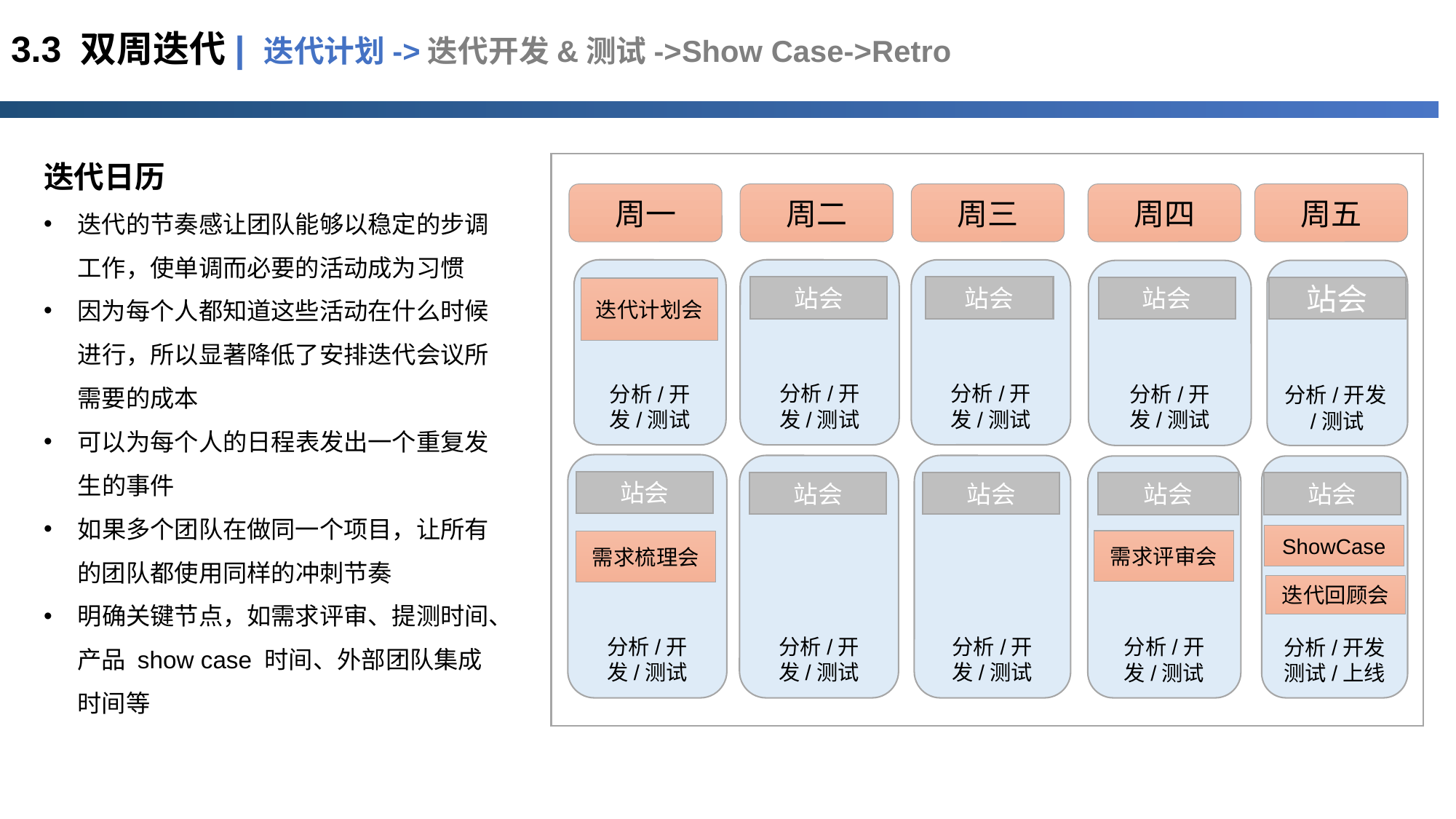

# 3.3 双周迭代| 迭代计划->迭代开发&测试->Show Case->Retro
迭代日历
迭代的节奏感让团队能够以稳定的步调工作，使单调而必要的活动成为习惯
因为每个人都知道这些活动在什么时候进行，所以显著降低了安排迭代会议所需要的成本
可以为每个人的日程表发出一个重复发生的事件
如果多个团队在做同一个项目，让所有的团队都使用同样的冲刺节奏
明确关键节点，如需求评审、提测时间、产品 show case 时间、外部团队集成时间等

周一
周二
周三
周四
周五
分析/开发/测试
分析/开发/测试
分析/开发/测试
站会
分析/开发/测试
分析/开发/测试
站会
站会
站会
迭代计划会
分析/开发/测试
分析/开发/测试
分析/开发/测试
站会
分析/开发/测试

分析/开发测试/上线
站会
站会
站会
站会
ShowCase
需求评审会
迭代回顾会
需求梳理会